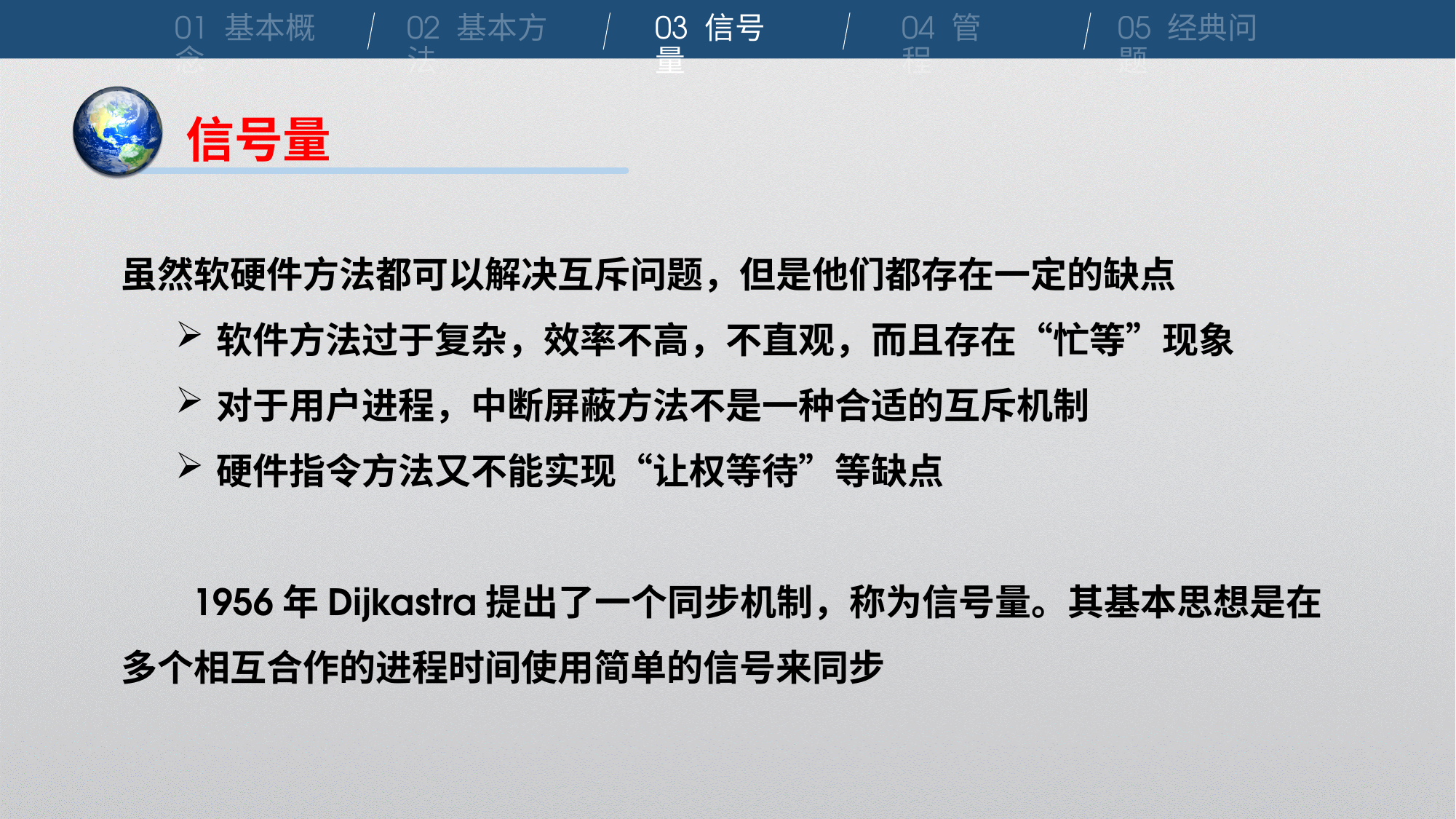

01 基本概念
02 基本方法
03 信号量
04 管程
05 经典问题
信号量
虽然软硬件方法都可以解决互斥问题，但是他们都存在一定的缺点
软件方法过于复杂，效率不高，不直观，而且存在“忙等”现象
对于用户进程，中断屏蔽方法不是一种合适的互斥机制
硬件指令方法又不能实现“让权等待”等缺点

       1956年Dijkastra提出了一个同步机制，称为信号量。其基本思想是在多个相互合作的进程时间使用简单的信号来同步